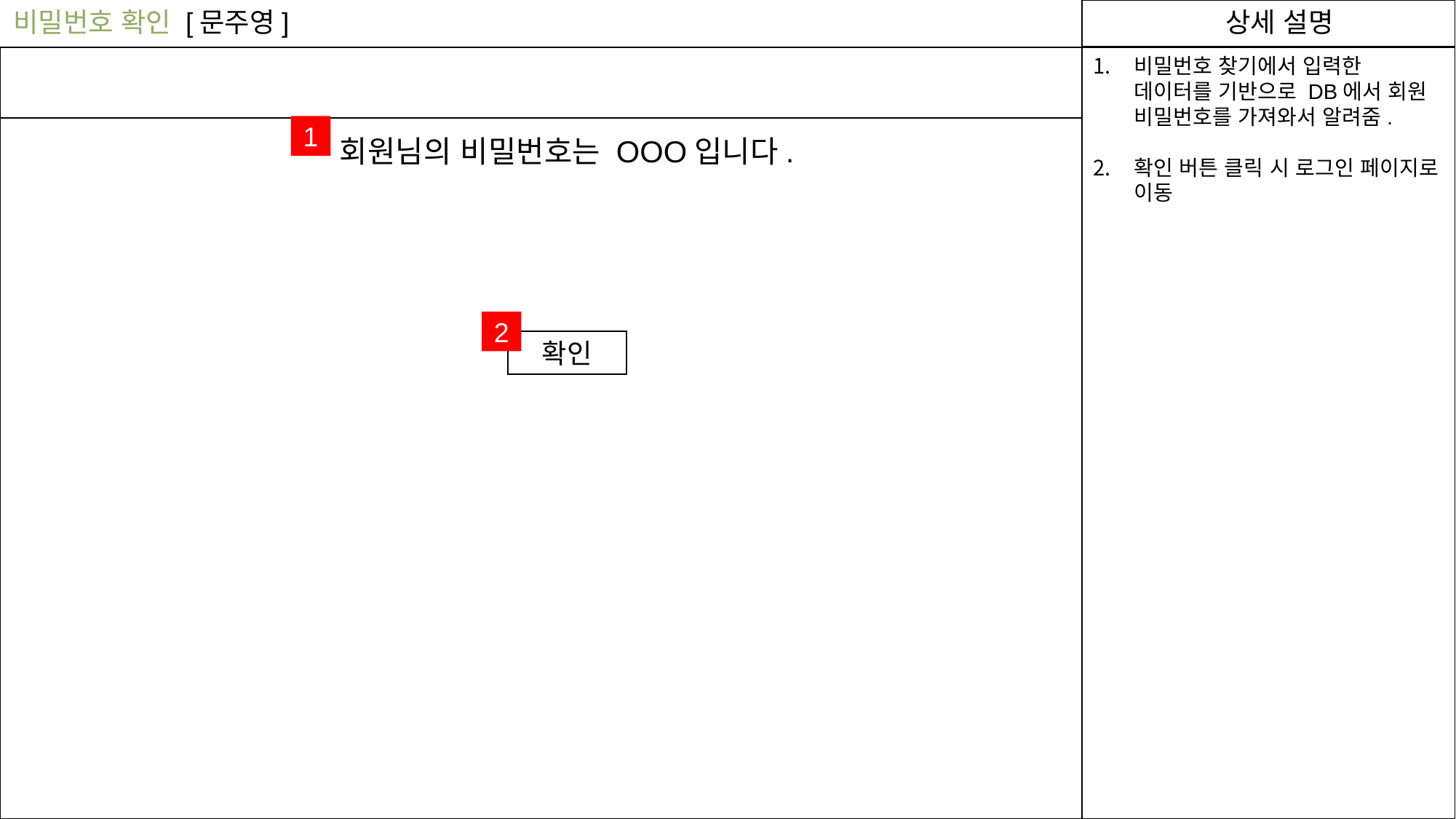

비밀번호 확인 [문주영]

상세 설명

비밀번호 찾기에서 입력한 데이터를 기반으로 DB에서 회원 비밀번호를 가져와서 알려줌.

확인 버튼 클릭 시 로그인 페이지로 이동

1

회원님의 비밀번호는 OOO입니다.
2
확인